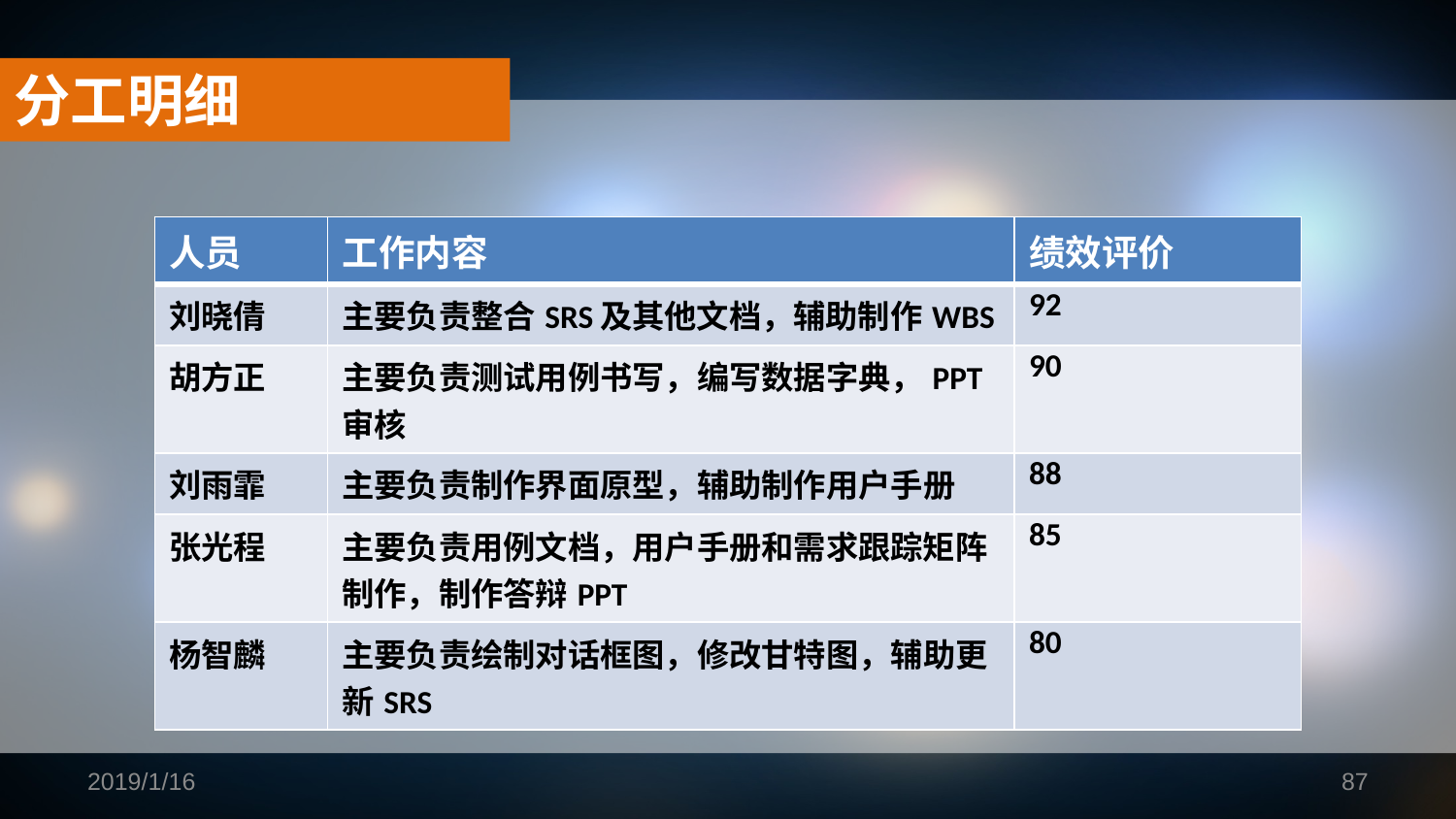

分工明细

| 人员 | 工作内容 | 绩效评价 |
| --- | --- | --- |
| 刘晓倩 | 主要负责整合SRS及其他文档，辅助制作WBS | 92 |
| 胡方正 | 主要负责测试用例书写，编写数据字典，PPT审核 | 90 |
| 刘雨霏 | 主要负责制作界面原型，辅助制作用户手册 | 88 |
| 张光程 | 主要负责用例文档，用户手册和需求跟踪矩阵制作，制作答辩PPT | 85 |
| 杨智麟 | 主要负责绘制对话框图，修改甘特图，辅助更新SRS | 80 |
2019/1/16
87